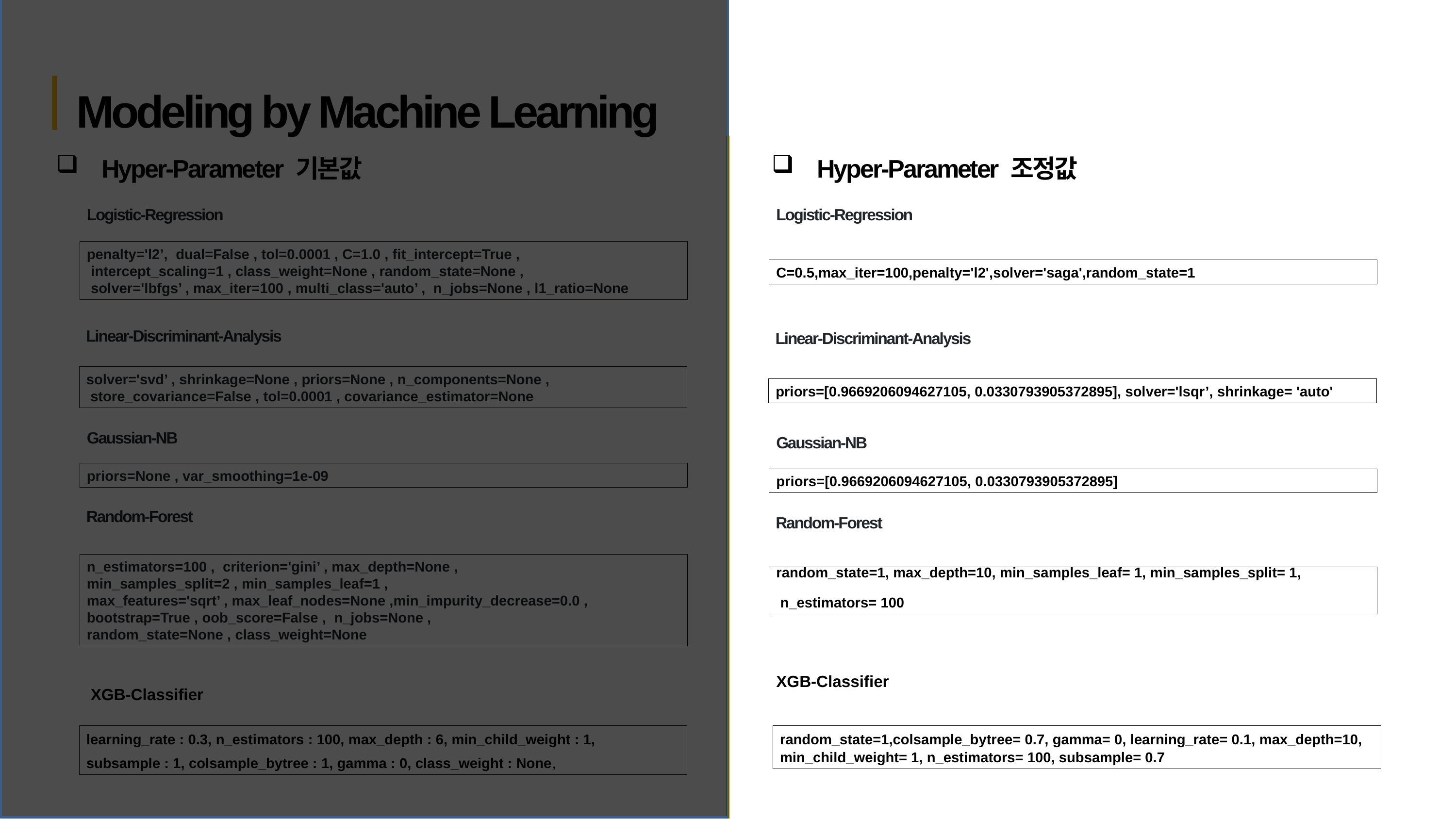

Modeling by Machine Learning

Hyper-Parameter 기본값
Hyper-Parameter 조정값
Logistic-Regression
penalty='l2’,  dual=False , tol=0.0001 , C=1.0 , fit_intercept=True ,
 intercept_scaling=1 , class_weight=None , random_state=None ,
 solver='lbfgs’ , max_iter=100 , multi_class='auto’ ,  n_jobs=None , l1_ratio=None
Linear-Discriminant-Analysis
solver='svd’ , shrinkage=None , priors=None , n_components=None ,
 store_covariance=False , tol=0.0001 , covariance_estimator=None
Gaussian-NB
priors=None , var_smoothing=1e-09
Random-Forest
n_estimators=100 ,  criterion='gini’ , max_depth=None ,
min_samples_split=2 , min_samples_leaf=1 ,
max_features='sqrt’ , max_leaf_nodes=None ,min_impurity_decrease=0.0 ,
bootstrap=True , oob_score=False ,  n_jobs=None ,
random_state=None , class_weight=None
XGB-Classifier
learning_rate : 0.3, n_estimators : 100, max_depth : 6, min_child_weight : 1,
subsample : 1, colsample_bytree : 1, gamma : 0, class_weight : None,
Logistic-Regression
C=0.5,max_iter=100,penalty='l2',solver='saga',random_state=1
Linear-Discriminant-Analysis
priors=[0.9669206094627105, 0.0330793905372895], solver='lsqr’, shrinkage= 'auto'
Gaussian-NB
priors=[0.9669206094627105, 0.0330793905372895]
Random-Forest
random_state=1, max_depth=10, min_samples_leaf= 1, min_samples_split= 1,

 n_estimators= 100
XGB-Classifier
random_state=1,colsample_bytree= 0.7, gamma= 0, learning_rate= 0.1, max_depth=10, min_child_weight= 1, n_estimators= 100, subsample= 0.7